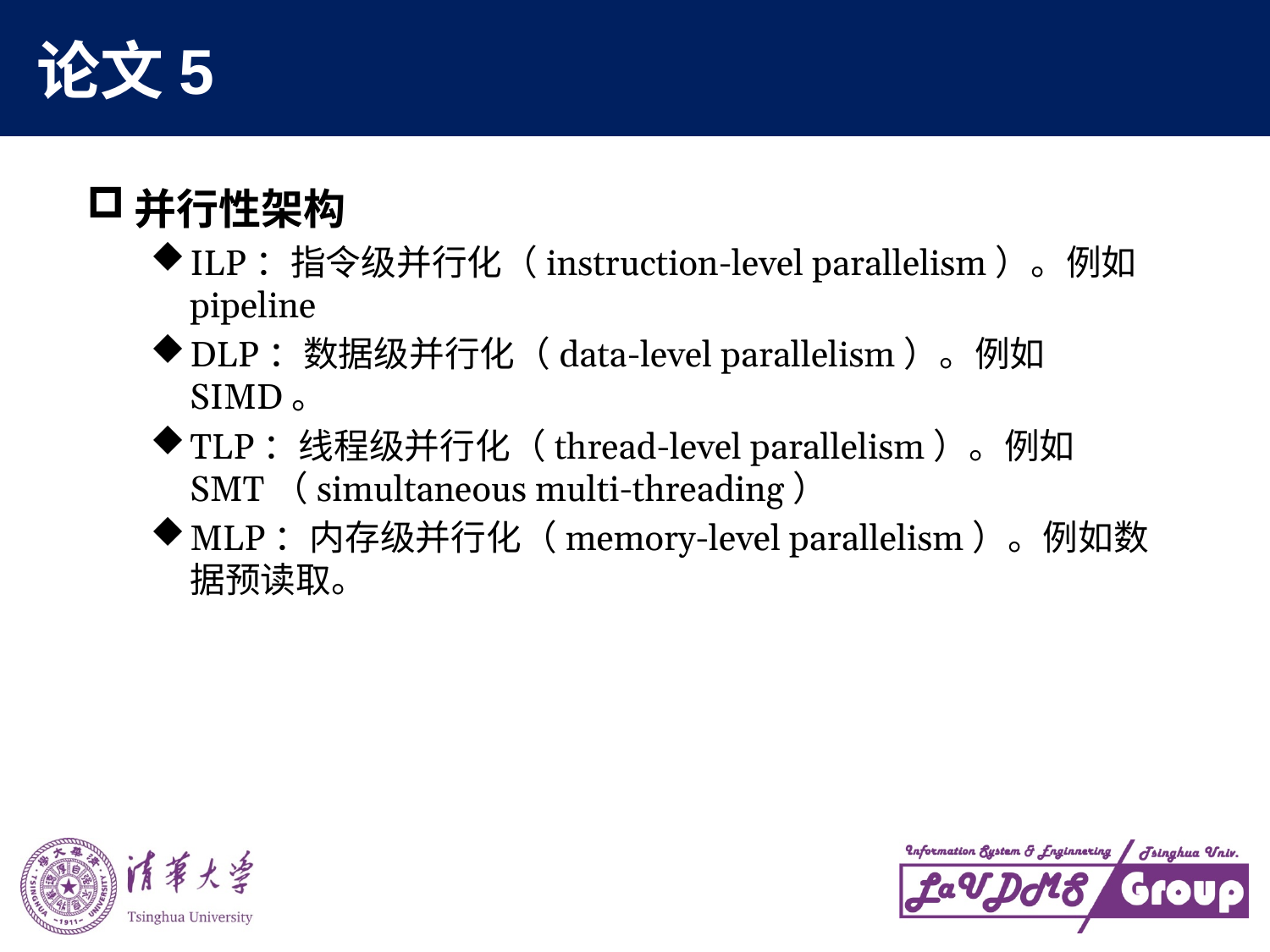

# 论文5
并行性架构
ILP：指令级并行化（instruction-level parallelism）。例如pipeline
DLP：数据级并行化（data-level parallelism）。例如SIMD。
TLP：线程级并行化（thread-level parallelism）。例如SMT（simultaneous multi-threading）
MLP：内存级并行化（memory-level parallelism）。例如数据预读取。